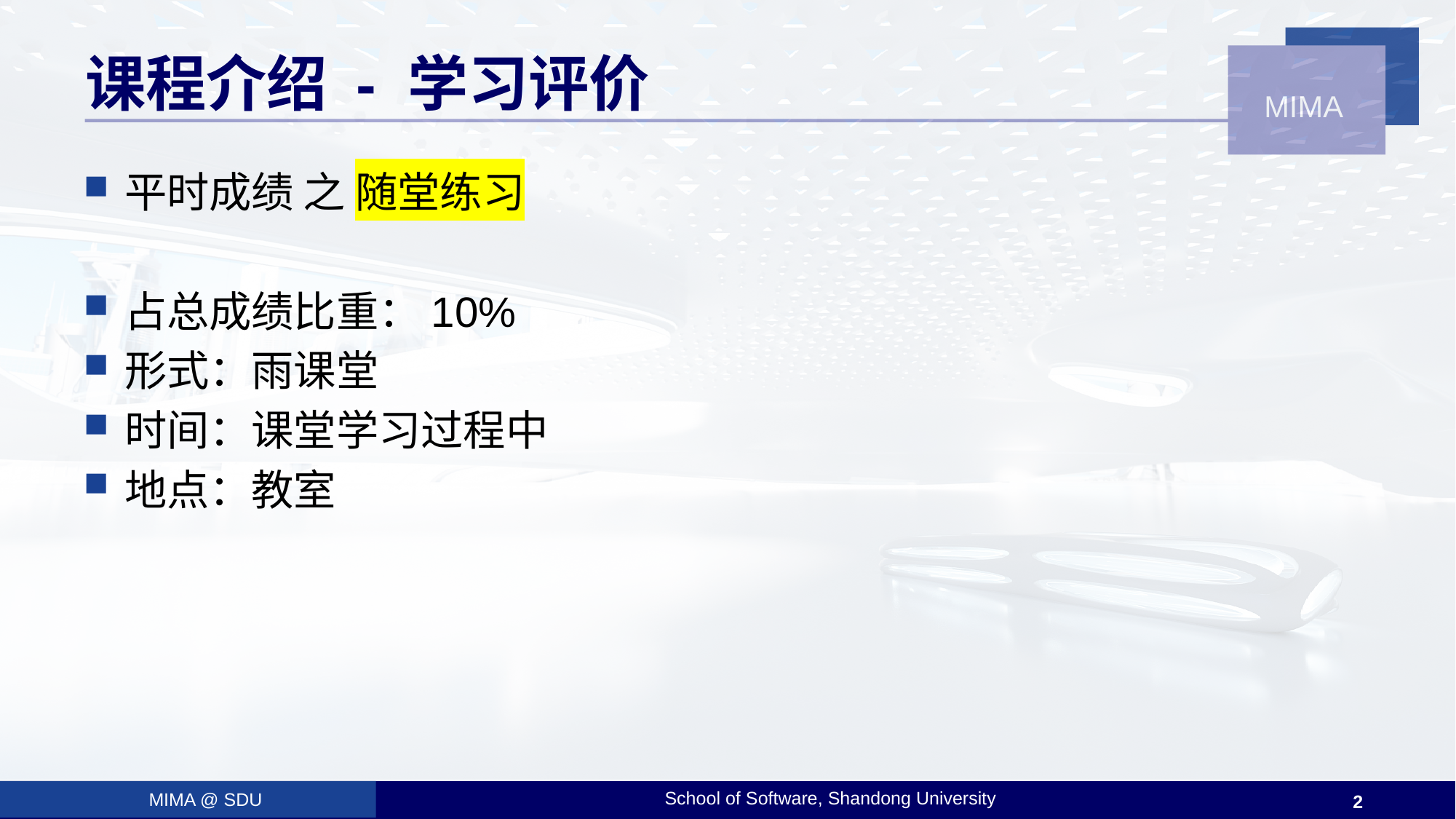

# 课程介绍 - 学习评价
平时成绩 之 随堂练习

占总成绩比重：10%
形式：雨课堂
时间：课堂学习过程中
地点：教室